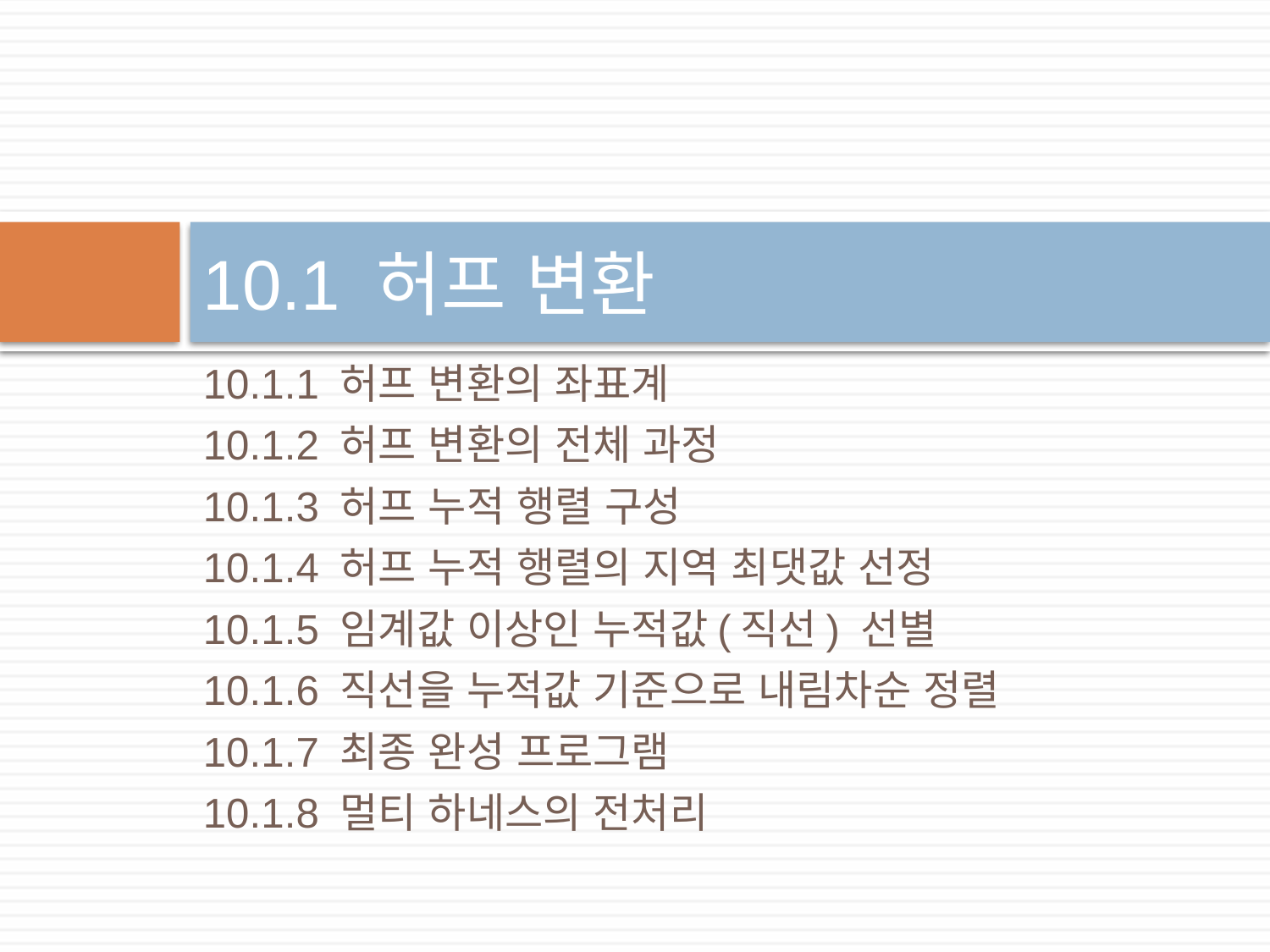

# 10.1 허프 변환
10.1.1 허프 변환의 좌표계
10.1.2 허프 변환의 전체 과정
10.1.3 허프 누적 행렬 구성
10.1.4 허프 누적 행렬의 지역 최댓값 선정
10.1.5 임계값 이상인 누적값(직선) 선별
10.1.6 직선을 누적값 기준으로 내림차순 정렬
10.1.7 최종 완성 프로그램
10.1.8 멀티 하네스의 전처리